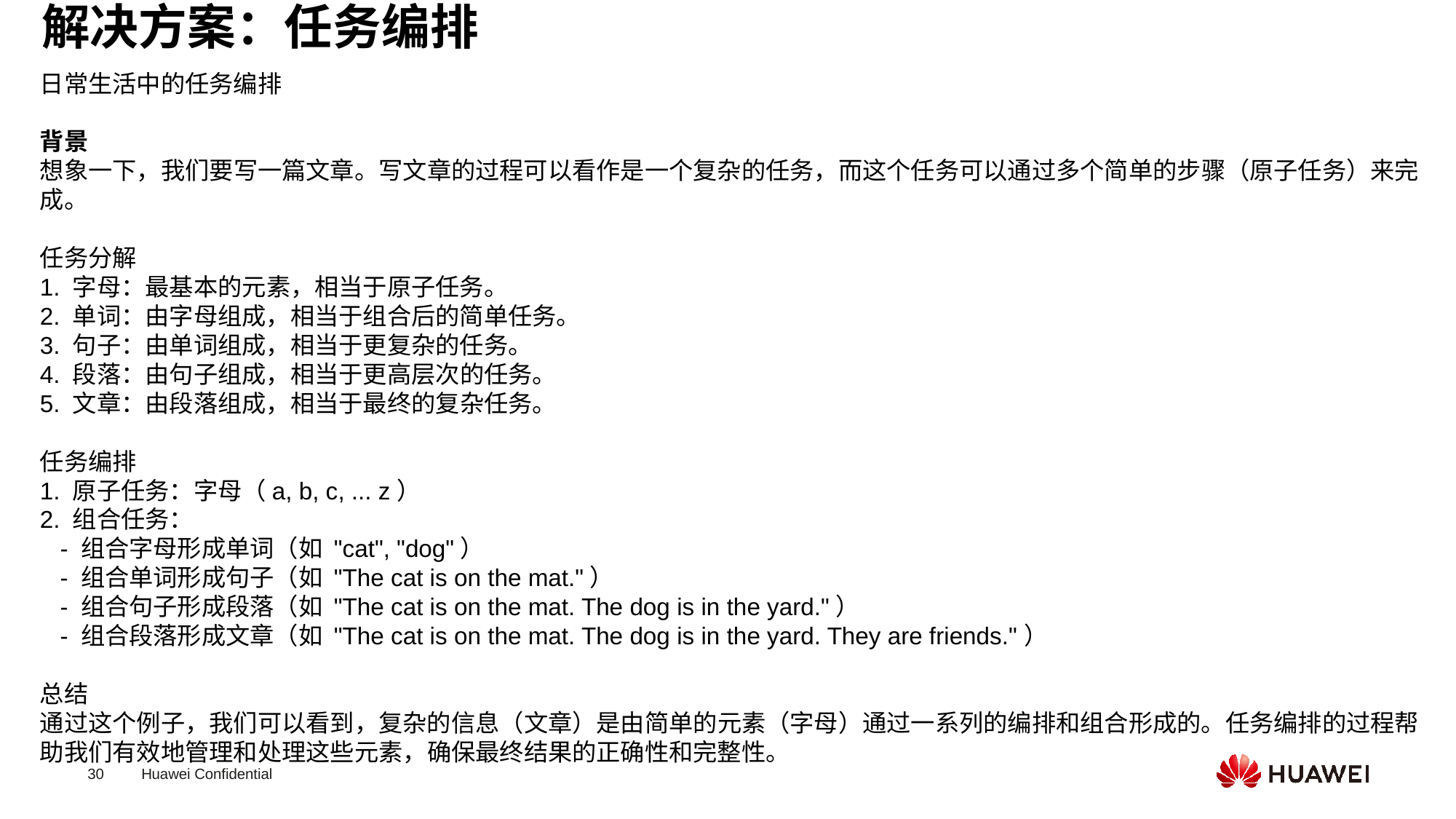

# 解决方案：任务编排
日常生活中的任务编排

背景
想象一下，我们要写一篇文章。写文章的过程可以看作是一个复杂的任务，而这个任务可以通过多个简单的步骤（原子任务）来完成。

任务分解
1. 字母：最基本的元素，相当于原子任务。
2. 单词：由字母组成，相当于组合后的简单任务。
3. 句子：由单词组成，相当于更复杂的任务。
4. 段落：由句子组成，相当于更高层次的任务。
5. 文章：由段落组成，相当于最终的复杂任务。

任务编排
1. 原子任务：字母（a, b, c, ... z）
2. 组合任务：
   - 组合字母形成单词（如 "cat", "dog"）
   - 组合单词形成句子（如 "The cat is on the mat."）
   - 组合句子形成段落（如 "The cat is on the mat. The dog is in the yard."）
   - 组合段落形成文章（如 "The cat is on the mat. The dog is in the yard. They are friends."）

总结
通过这个例子，我们可以看到，复杂的信息（文章）是由简单的元素（字母）通过一系列的编排和组合形成的。任务编排的过程帮助我们有效地管理和处理这些元素，确保最终结果的正确性和完整性。